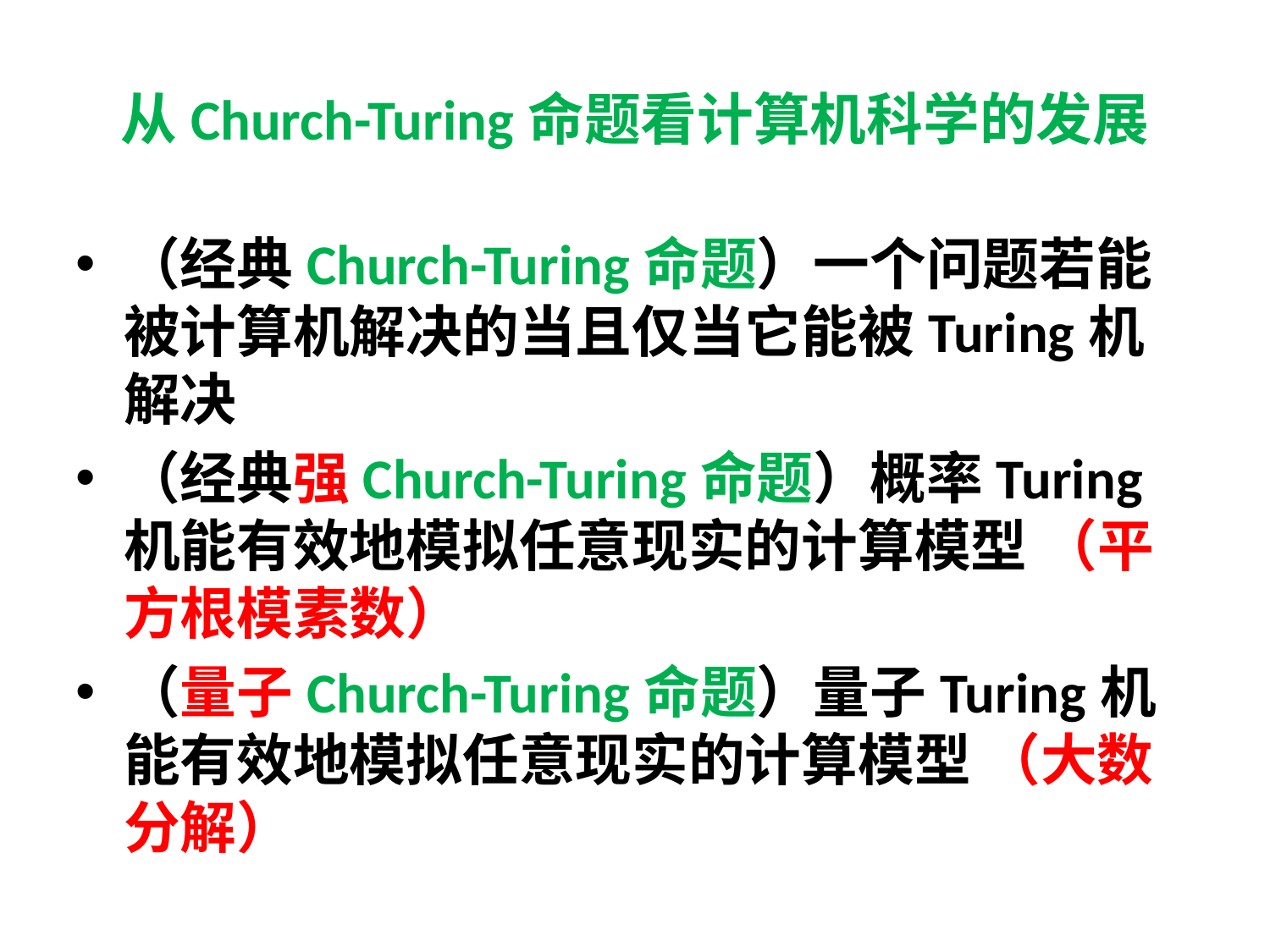

# 从Church-Turing命题看计算机科学的发展
（经典Church-Turing命题）一个问题若能被计算机解决的当且仅当它能被Turing机解决
（经典强Church-Turing命题）概率Turing机能有效地模拟任意现实的计算模型 （平方根模素数）
（量子Church-Turing命题）量子Turing机能有效地模拟任意现实的计算模型 （大数分解）